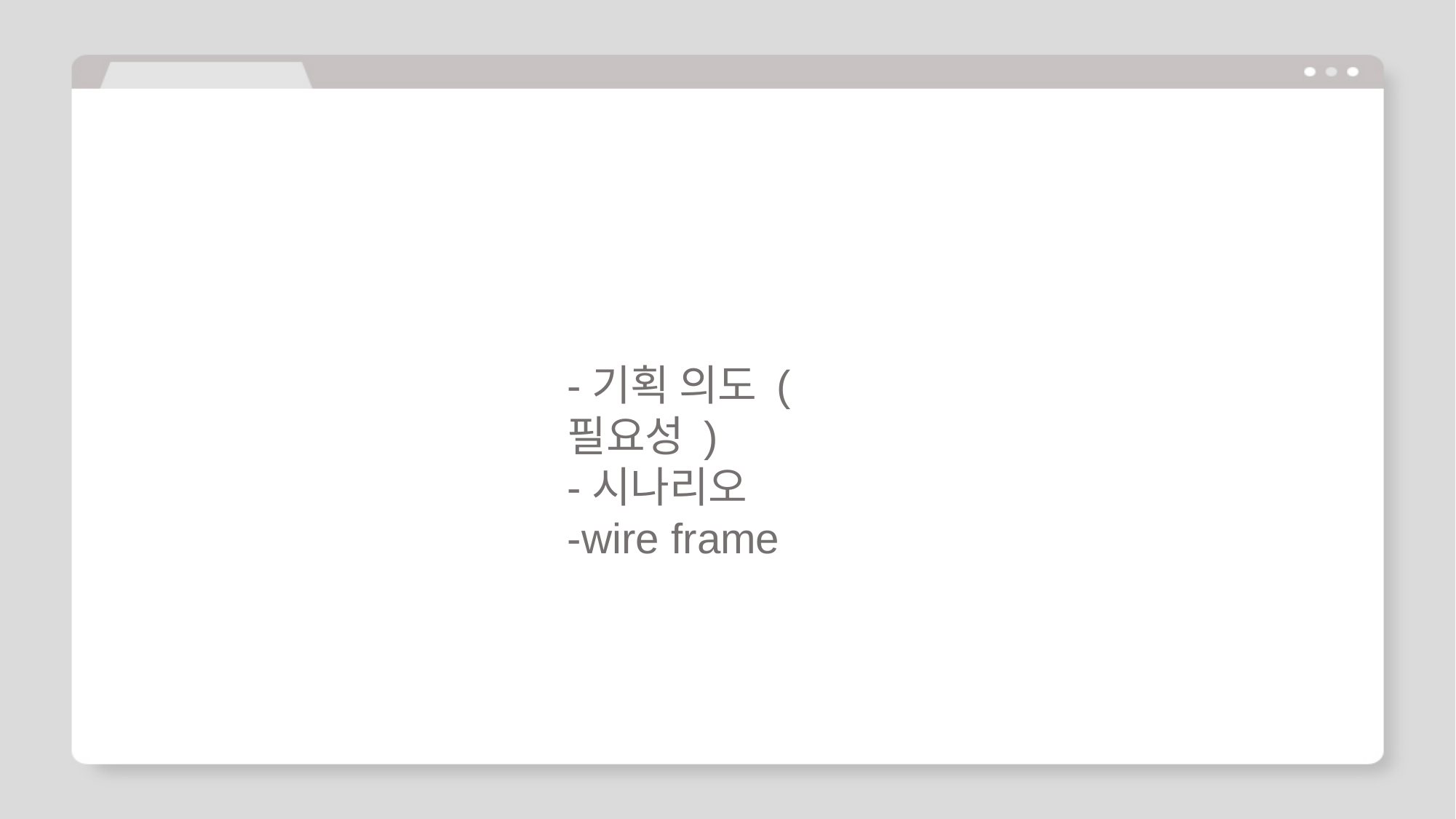

-기획 의도 ( 필요성 )
-시나리오
-wire frame